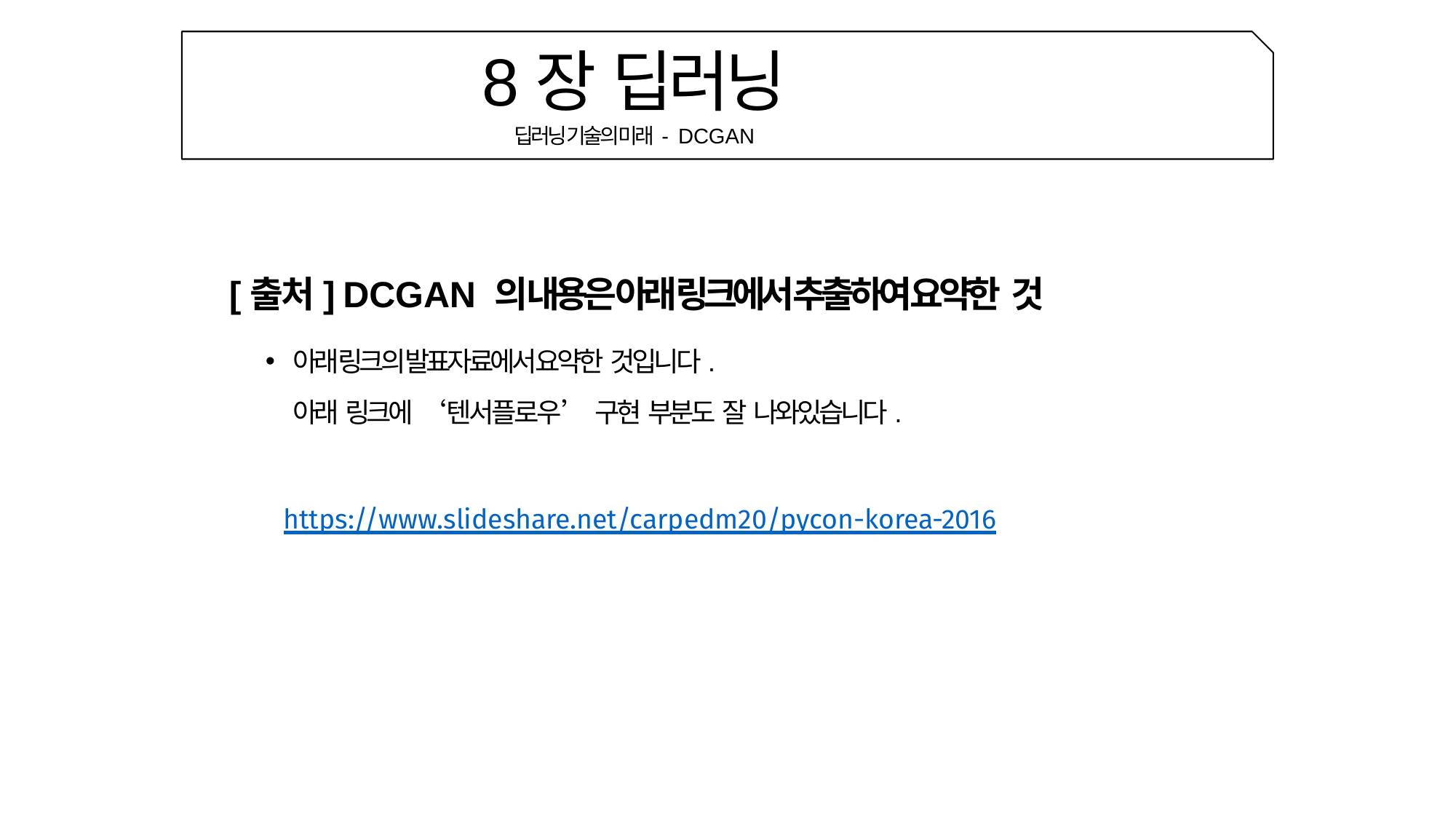

# 8장 딥러닝
딥러닝 기술의 미래 - DCGAN
[출처] DCGAN 의 내용은 아래 링크에서 추출하여 요약한 것
아래 링크의 발표자료에서 요약한 것입니다.
아래 링크에 ‘텐서플로우’ 구현 부분도 잘 나와있습니다.

https://www.slideshare.net/carpedm20/pycon-korea-2016